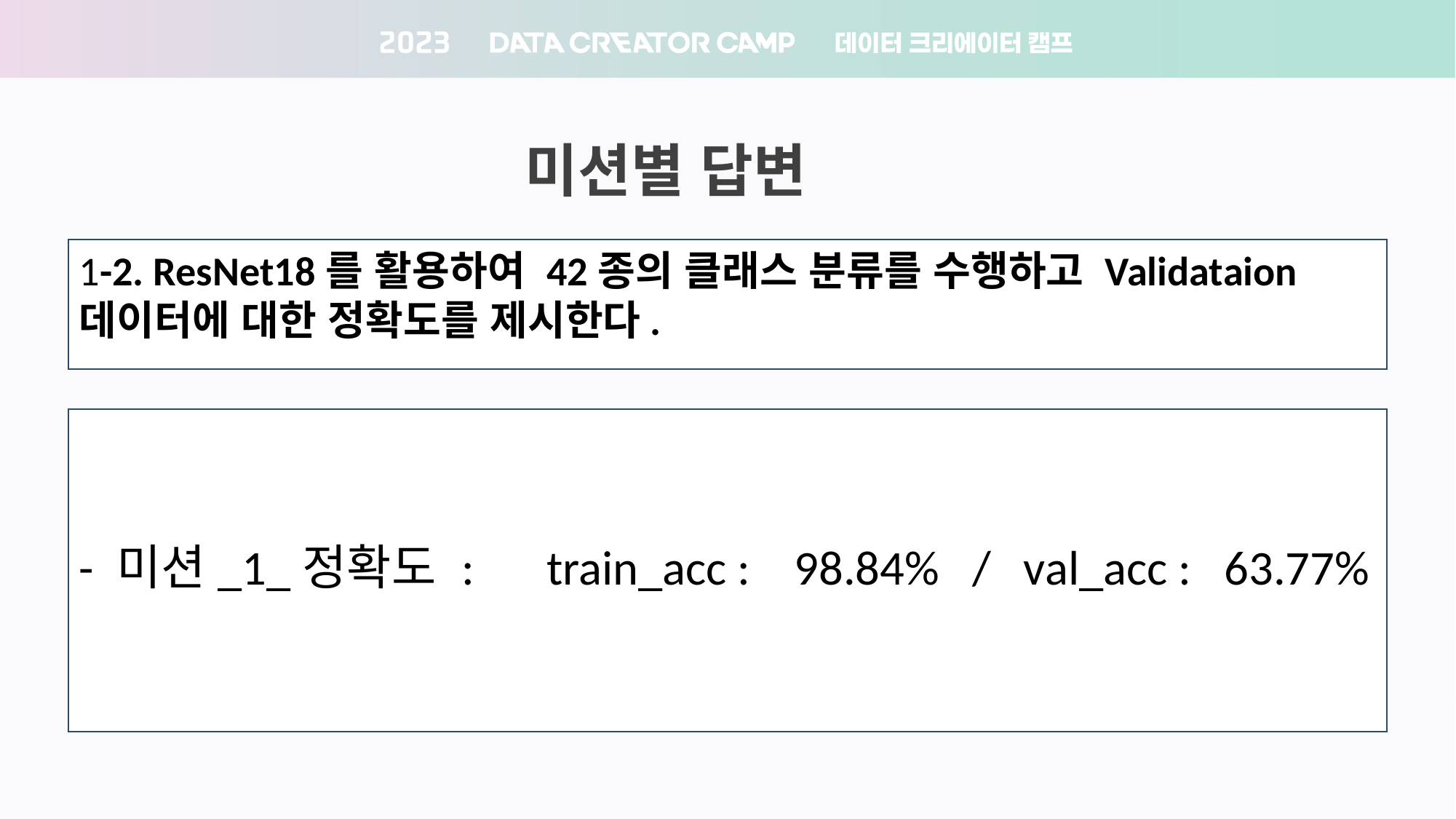

미션별 답변

1-2. ResNet18를 활용하여 42종의 클래스 분류를 수행하고 Validataion  데이터에 대한 정확도를 제시한다.

- 미션_1_정확도 :　train_acc :    98.84%   /   val_acc :   63.77%